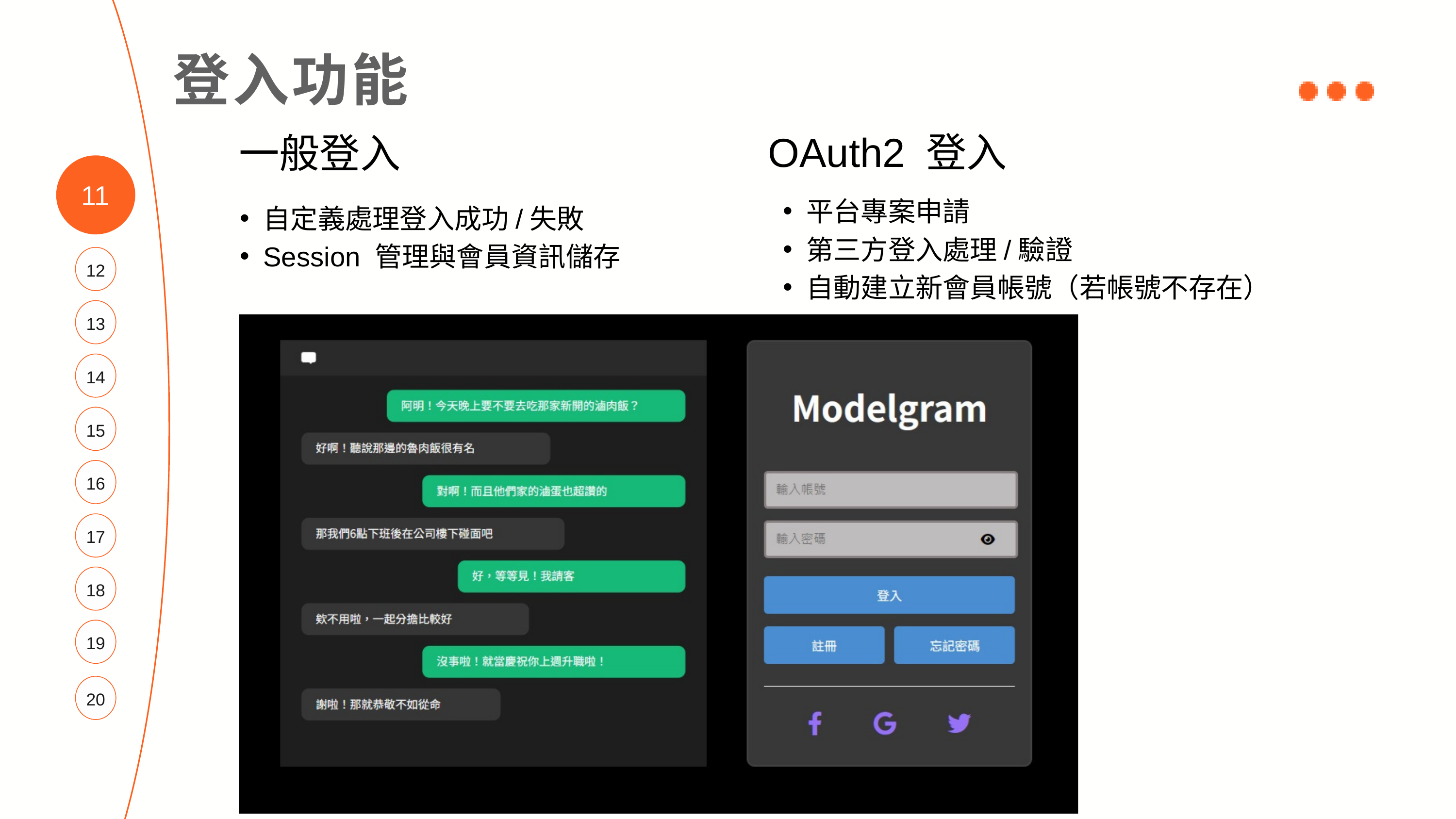

登入功能

OAuth2 登入
一般登入

11
平台專案申請
第三方登入處理/驗證
自動建立新會員帳號（若帳號不存在）

自定義處理登入成功/失敗
Session 管理與會員資訊儲存

12

13

14

15

16

17

18

19

20